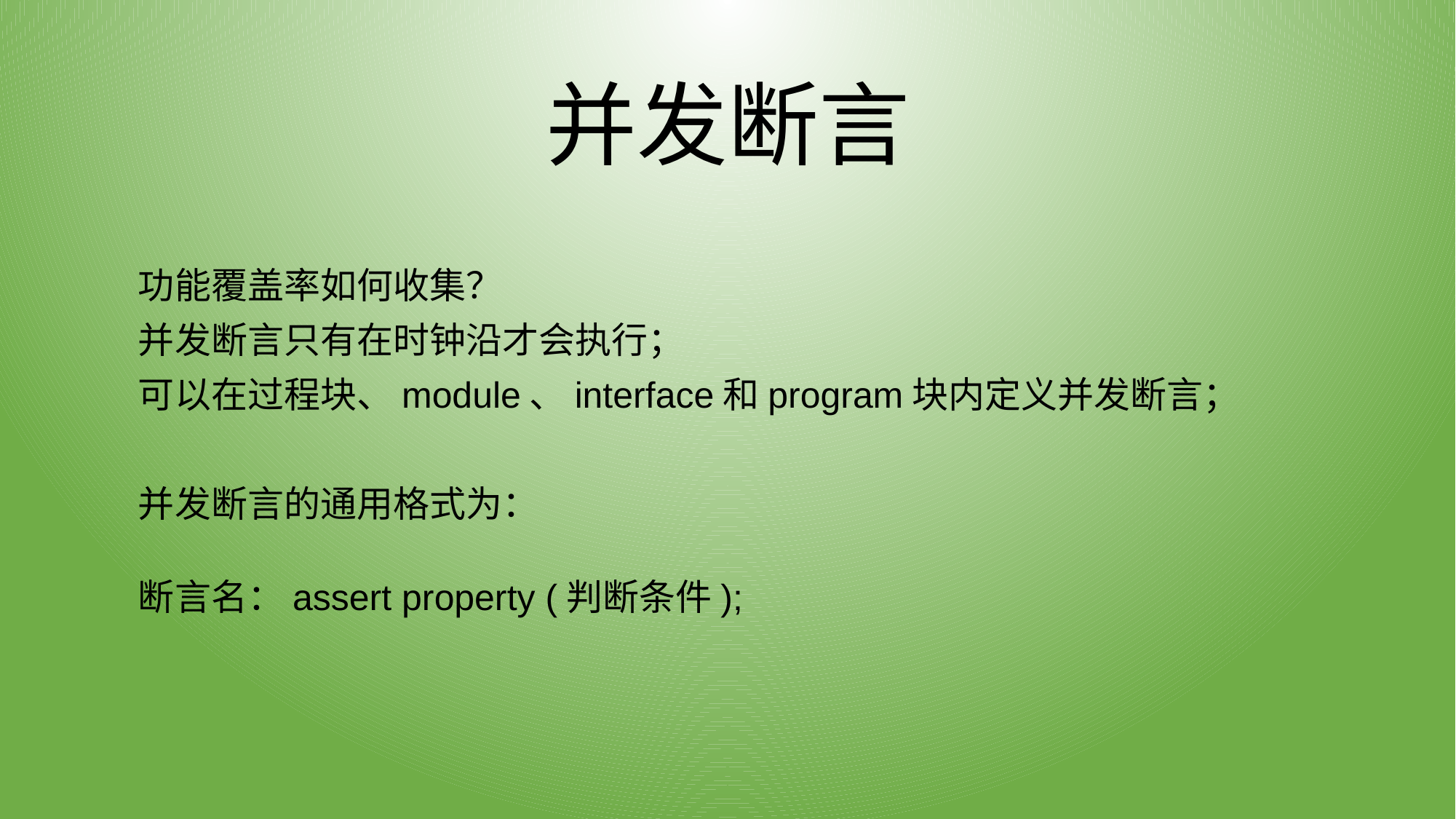

# 并发断言
功能覆盖率如何收集？
并发断言只有在时钟沿才会执行；
可以在过程块、module、interface和program块内定义并发断言；

并发断言的通用格式为：
断言名：assert property (判断条件);